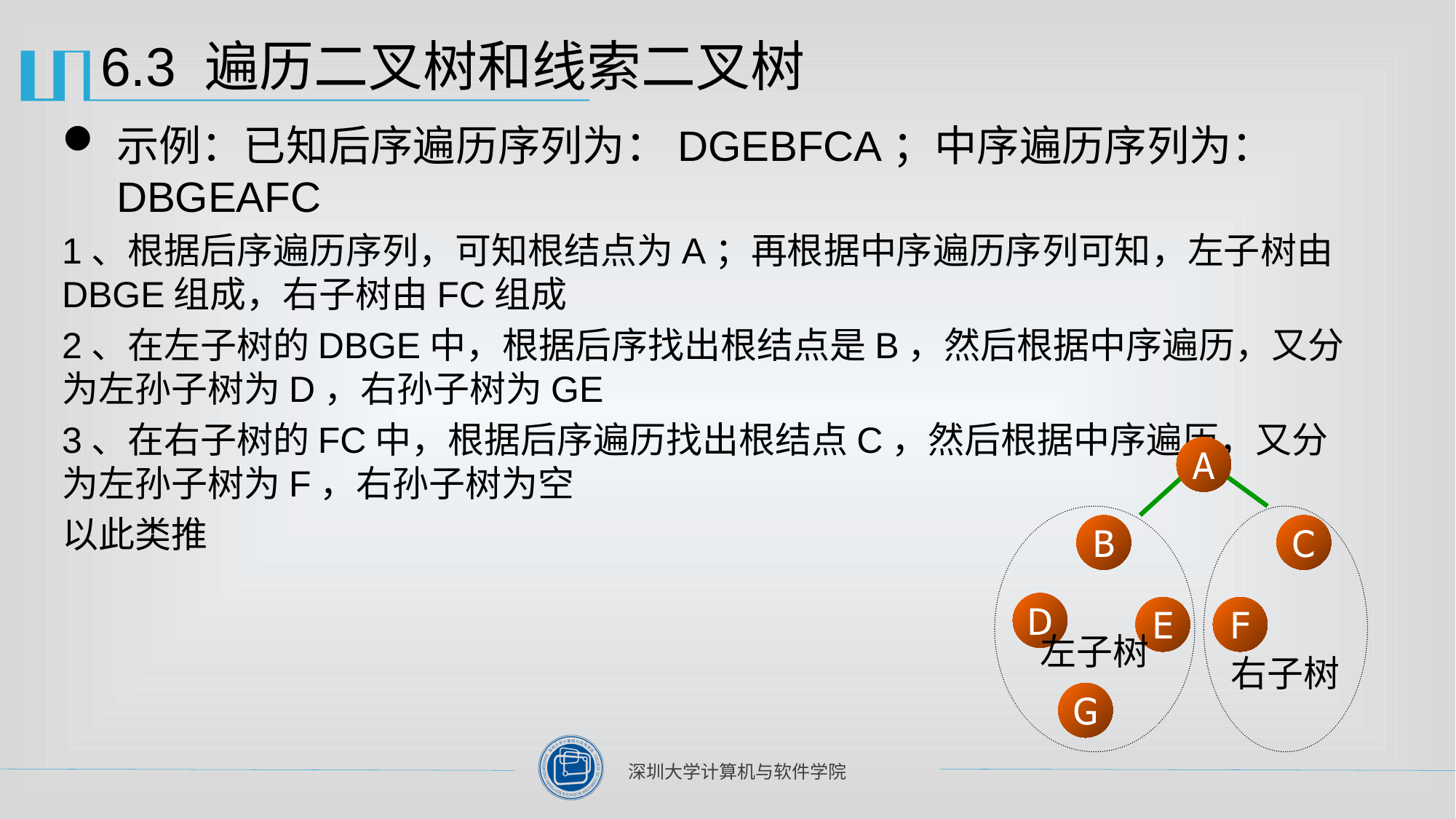

# 6.3 遍历二叉树和线索二叉树
示例：已知后序遍历序列为：DGEBFCA；中序遍历序列为：DBGEAFC
1、根据后序遍历序列，可知根结点为A；再根据中序遍历序列可知，左子树由DBGE组成，右子树由FC组成
2、在左子树的DBGE中，根据后序找出根结点是B，然后根据中序遍历，又分为左孙子树为D，右孙子树为GE
3、在右子树的FC中，根据后序遍历找出根结点C，然后根据中序遍历，又分为左孙子树为F，右孙子树为空
以此类推

A

左子树

右子树
B
C
D
E
F
G
56